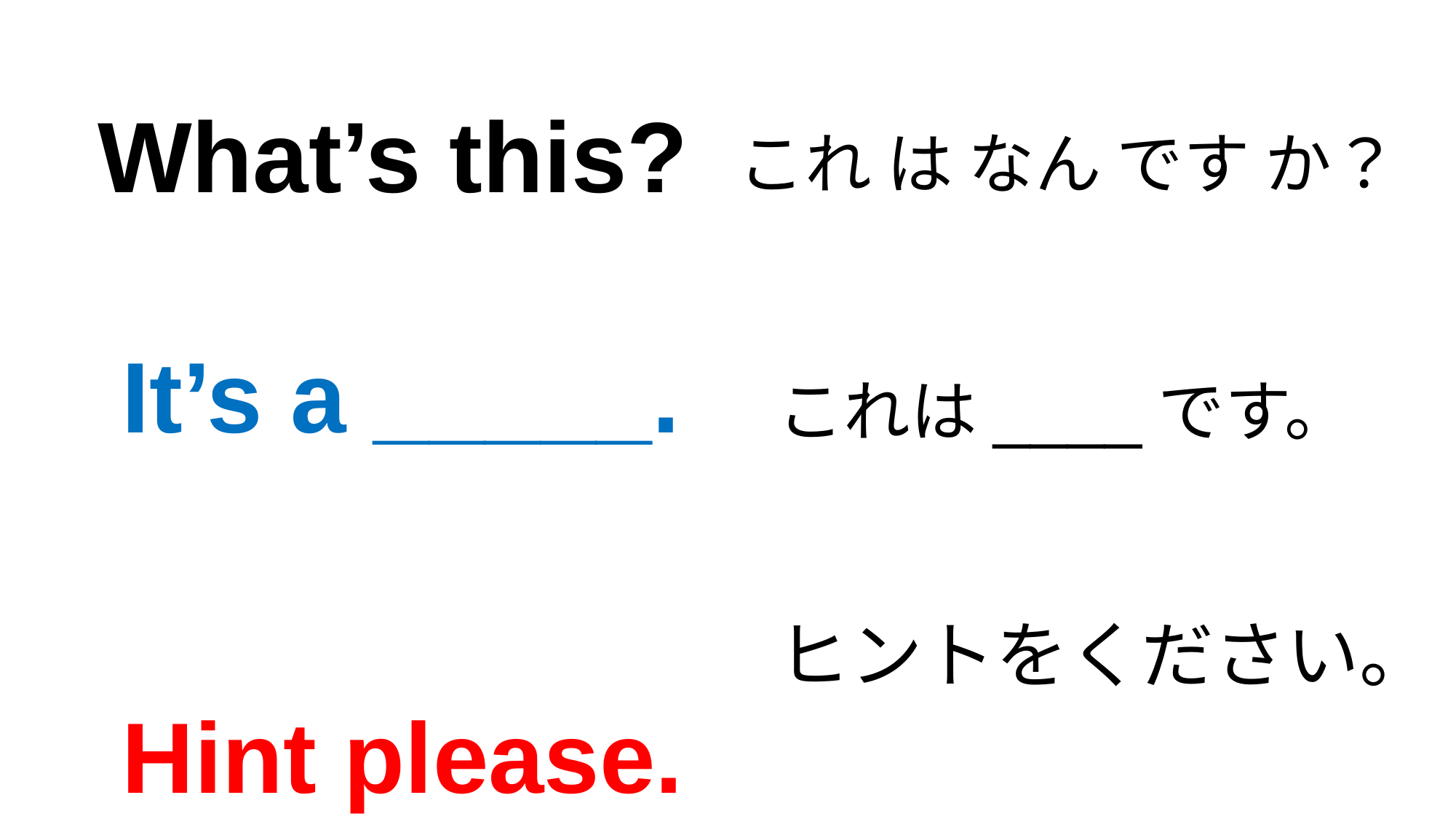

What’s this?
これ は なん です か？
It’s a _____.

Hint please.
これは____です。
ヒントをください。